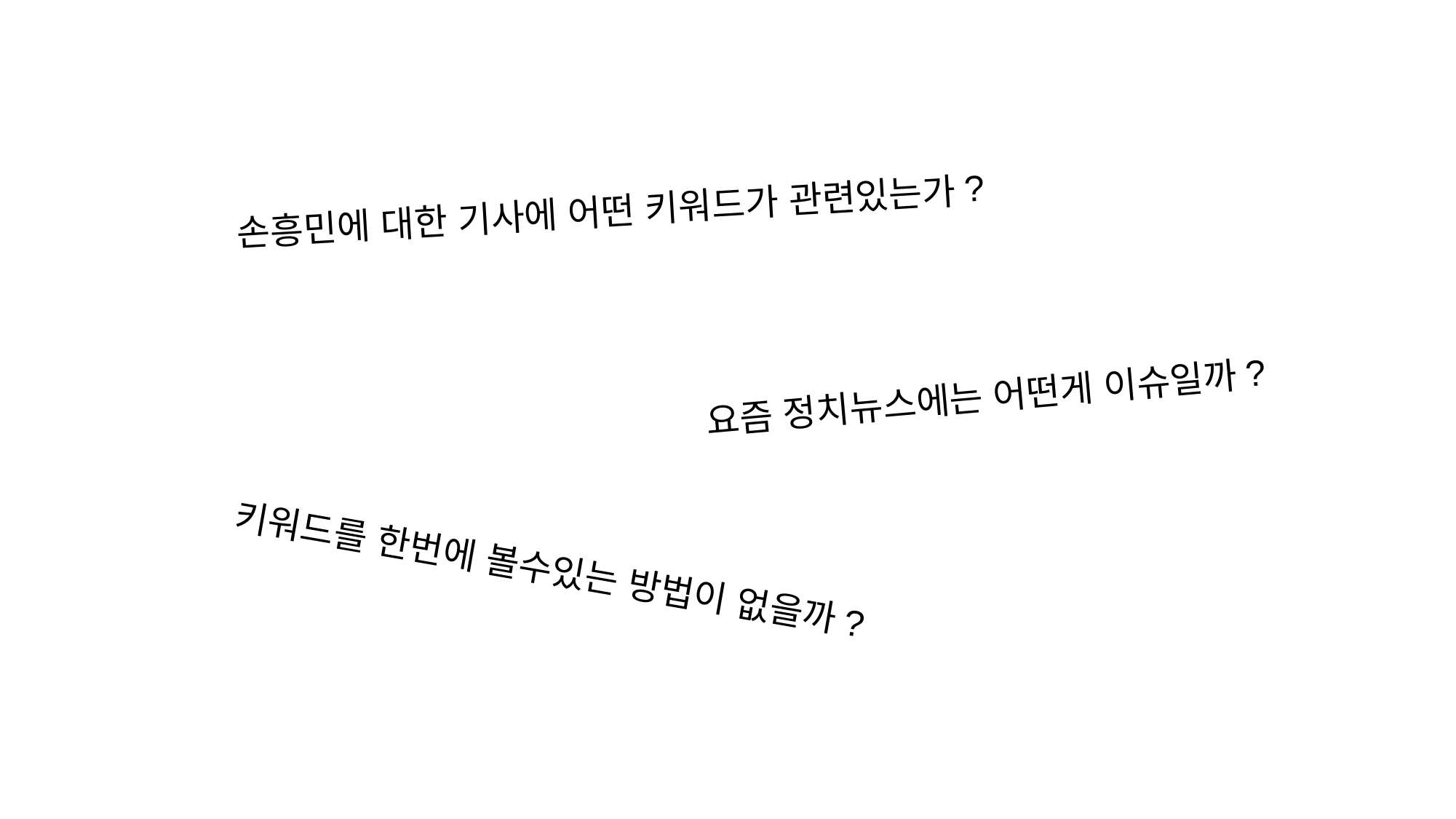

손흥민에 대한 기사에 어떤 키워드가 관련있는가?
요즘 정치뉴스에는 어떤게 이슈일까?
키워드를 한번에 볼수있는 방법이 없을까?